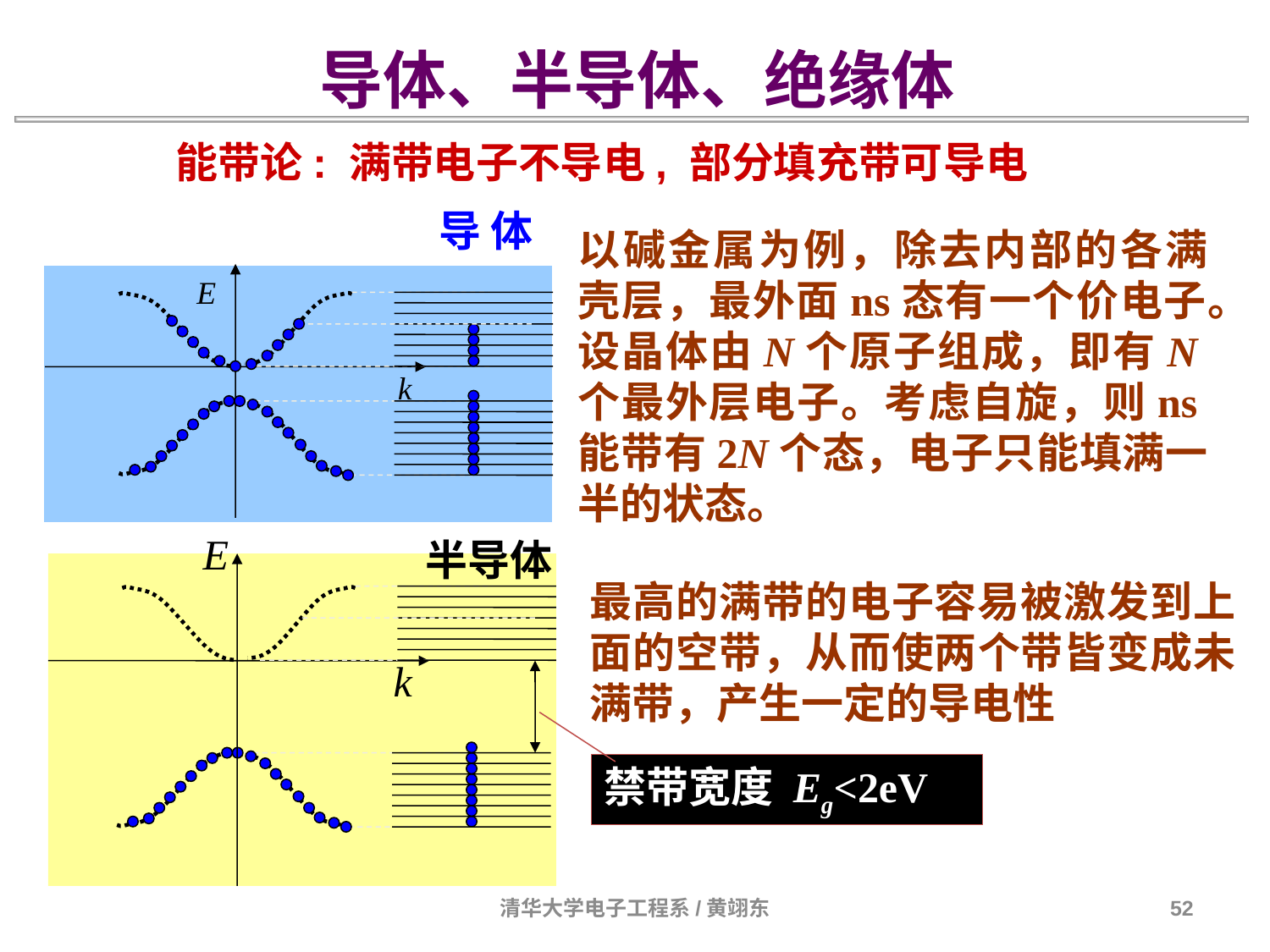

导体、半导体、绝缘体

能带论: 满带电子不导电, 部分填充带可导电
导 体

E
k
以碱金属为例，除去内部的各满壳层，最外面ns态有一个价电子。设晶体由N个原子组成，即有N个最外层电子。考虑自旋，则ns能带有2N个态，电子只能填满一半的状态。
E
半导体

k

禁带宽度 Eg<2eV
最高的满带的电子容易被激发到上面的空带，从而使两个带皆变成未满带，产生一定的导电性
清华大学电子工程系/黄翊东
52